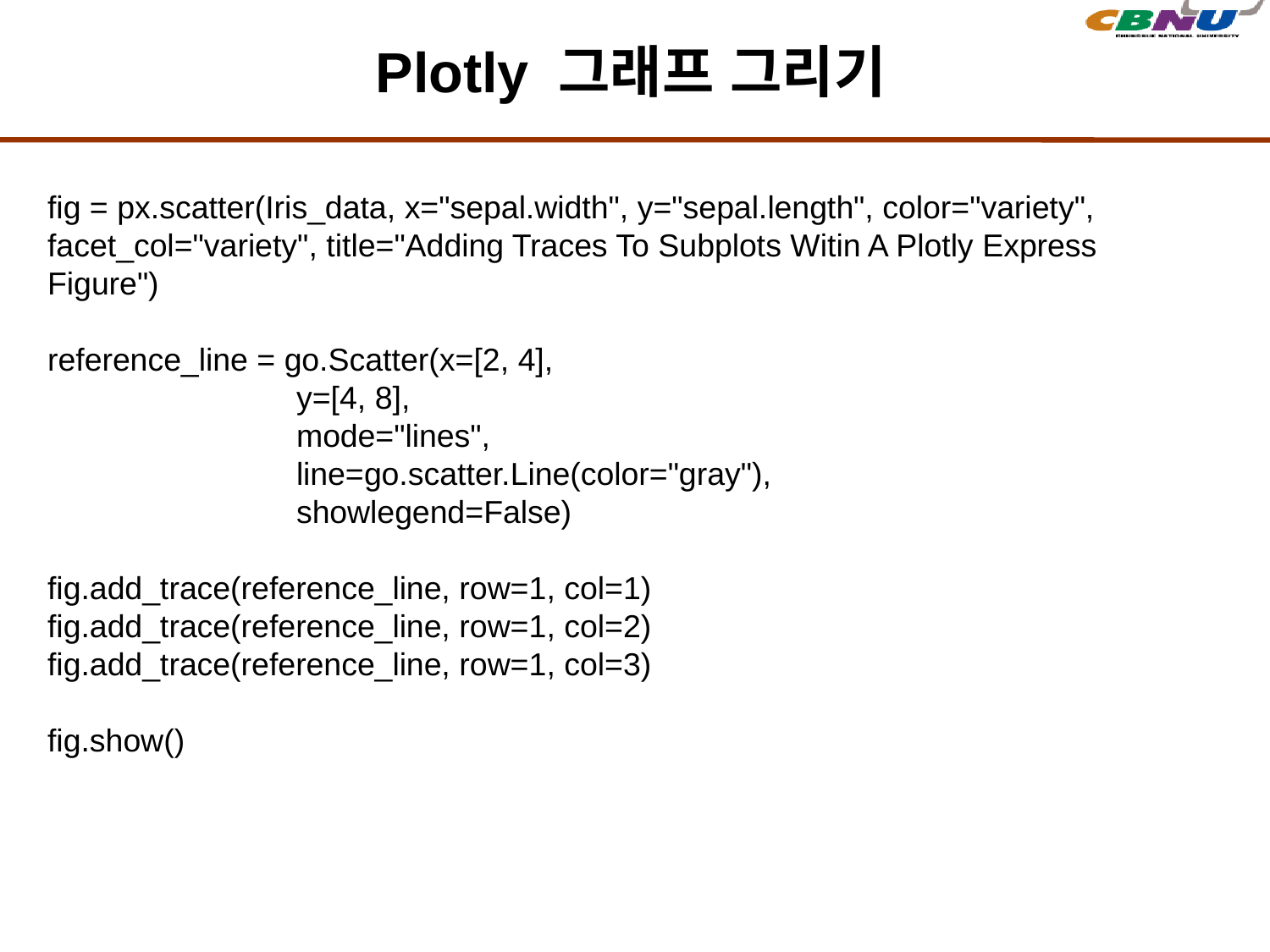

# Plotly 그래프 그리기
fig = px.scatter(Iris_data, x="sepal.width", y="sepal.length", color="variety", facet_col="variety", title="Adding Traces To Subplots Witin A Plotly Express Figure")

reference_line = go.Scatter(x=[2, 4],
                            y=[4, 8],
                            mode="lines",
                            line=go.scatter.Line(color="gray"),
                            showlegend=False)

fig.add_trace(reference_line, row=1, col=1)
fig.add_trace(reference_line, row=1, col=2)
fig.add_trace(reference_line, row=1, col=3)

fig.show()